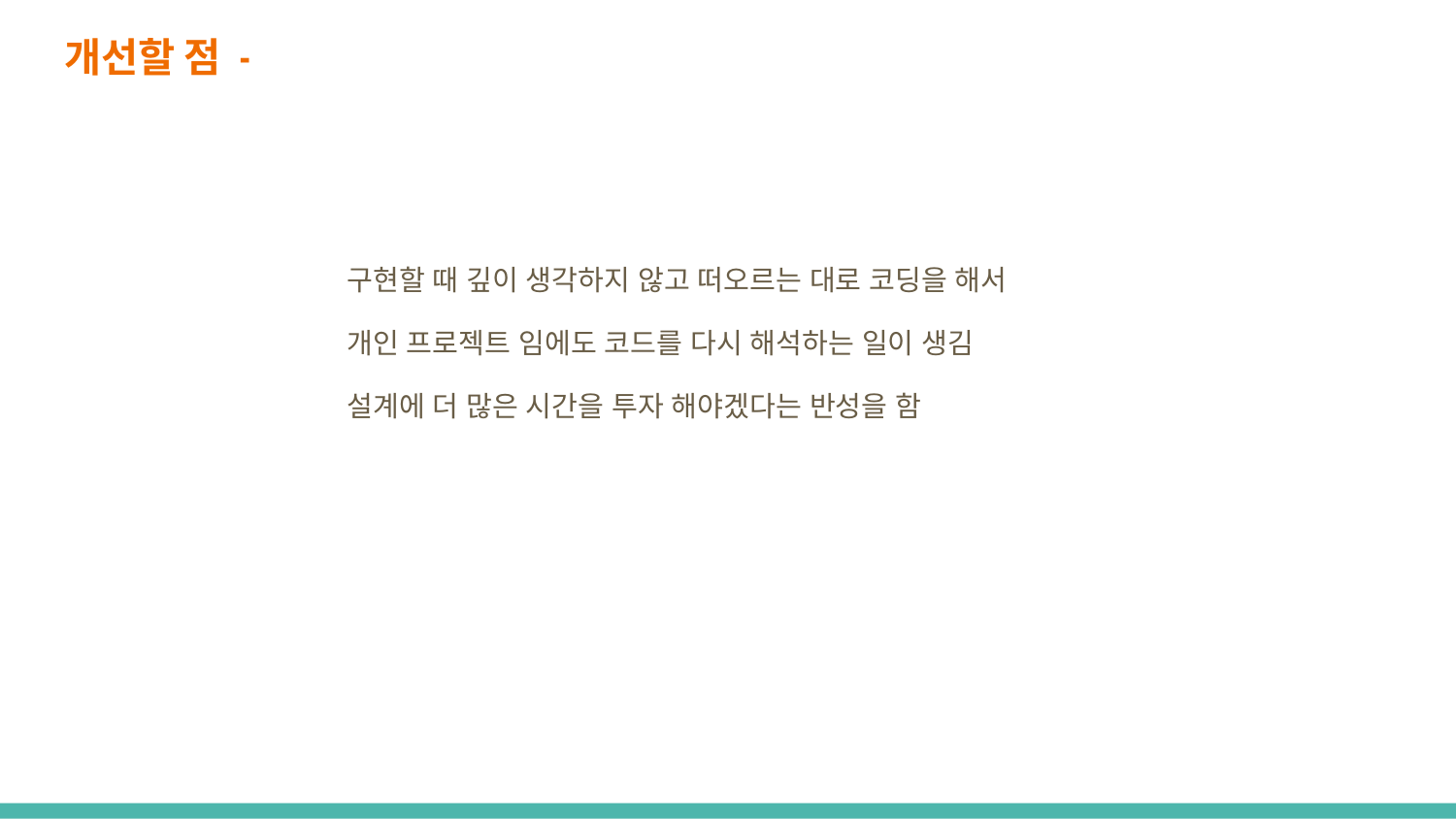

# 개선할 점 -

구현할 때 깊이 생각하지 않고 떠오르는 대로 코딩을 해서
개인 프로젝트 임에도 코드를 다시 해석하는 일이 생김
설계에 더 많은 시간을 투자 해야겠다는 반성을 함